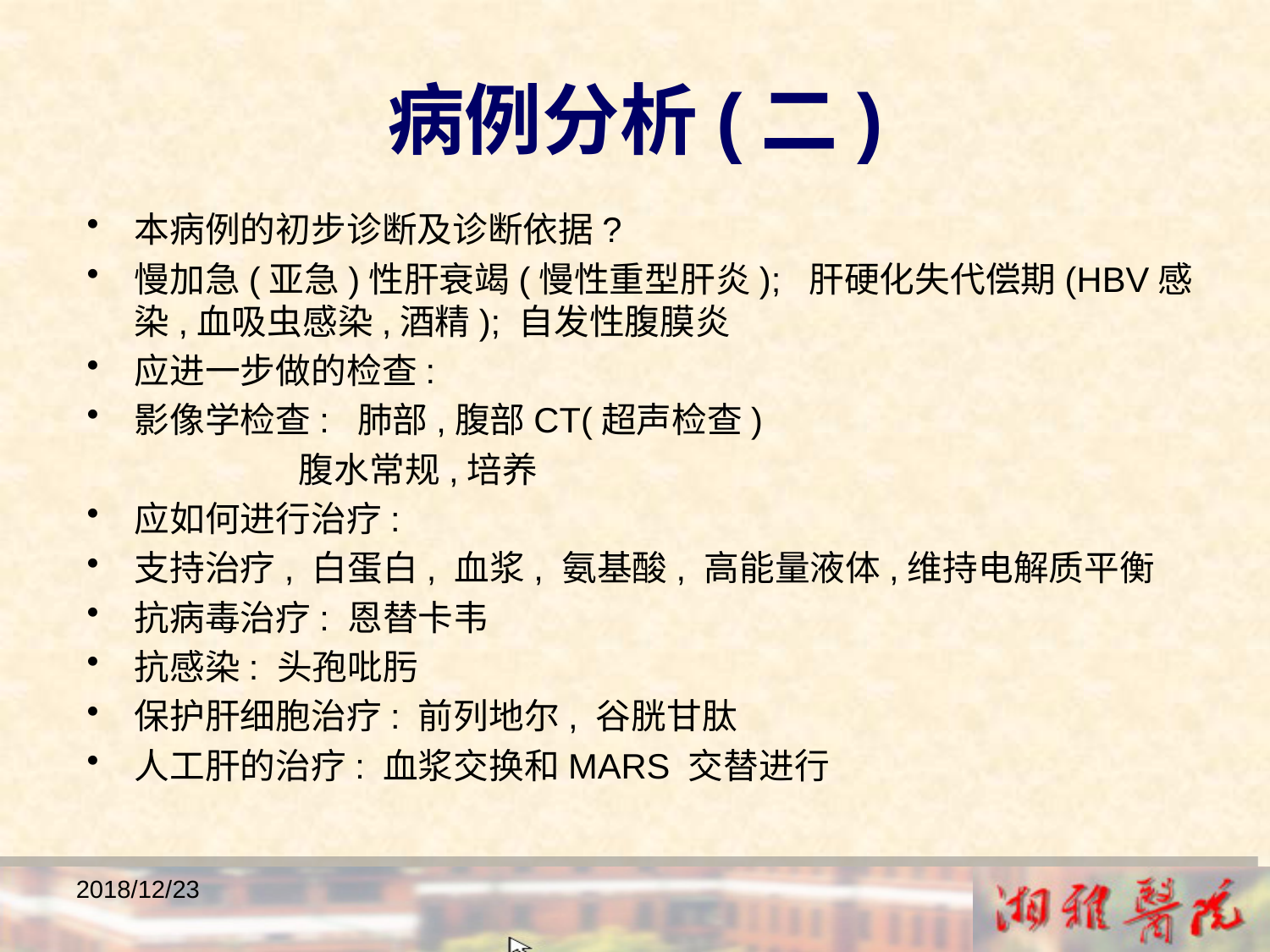

病例分析(二)
本病例的初步诊断及诊断依据?
慢加急(亚急)性肝衰竭(慢性重型肝炎);  肝硬化失代偿期(HBV感染,血吸虫感染,酒精); 自发性腹膜炎
应进一步做的检查:
影像学检查:  肺部,腹部CT(超声检查)
                          腹水常规,培养
应如何进行治疗:
支持治疗, 白蛋白, 血浆, 氨基酸, 高能量液体,维持电解质平衡
抗病毒治疗: 恩替卡韦
抗感染: 头孢吡肟
保护肝细胞治疗: 前列地尔, 谷胱甘肽
人工肝的治疗: 血浆交换和MARS 交替进行
2018/12/23